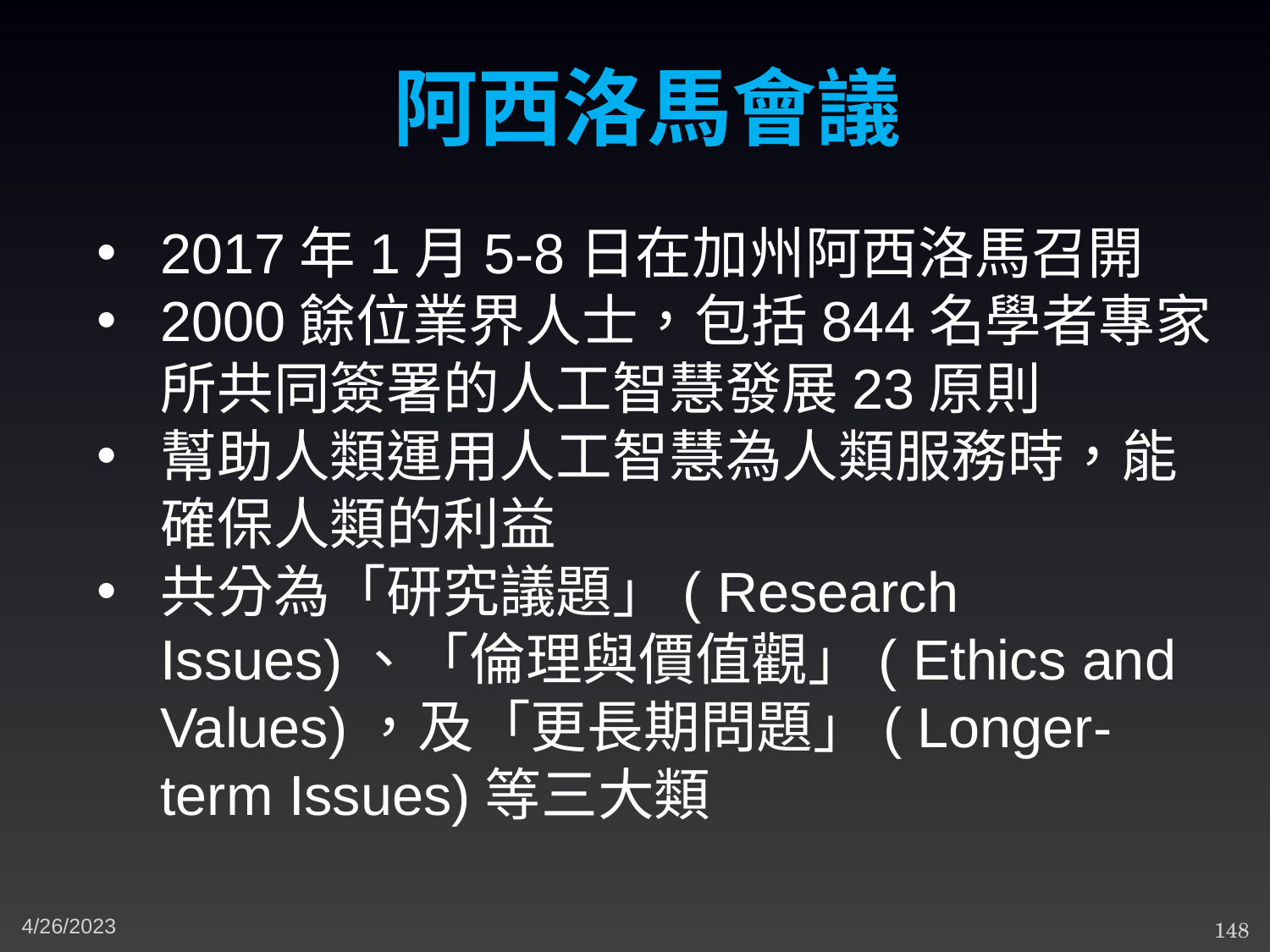

阿西洛馬會議
2017年1月5-8日在加州阿西洛馬召開
2000餘位業界人士，包括844名學者專家所共同簽署的人工智慧發展23原則
幫助人類運用人工智慧為人類服務時，能確保人類的利益
共分為「研究議題」( Research Issues)、「倫理與價值觀」( Ethics and Values)，及「更長期問題」( Longer-term Issues)等三大類
4/26/2023
148